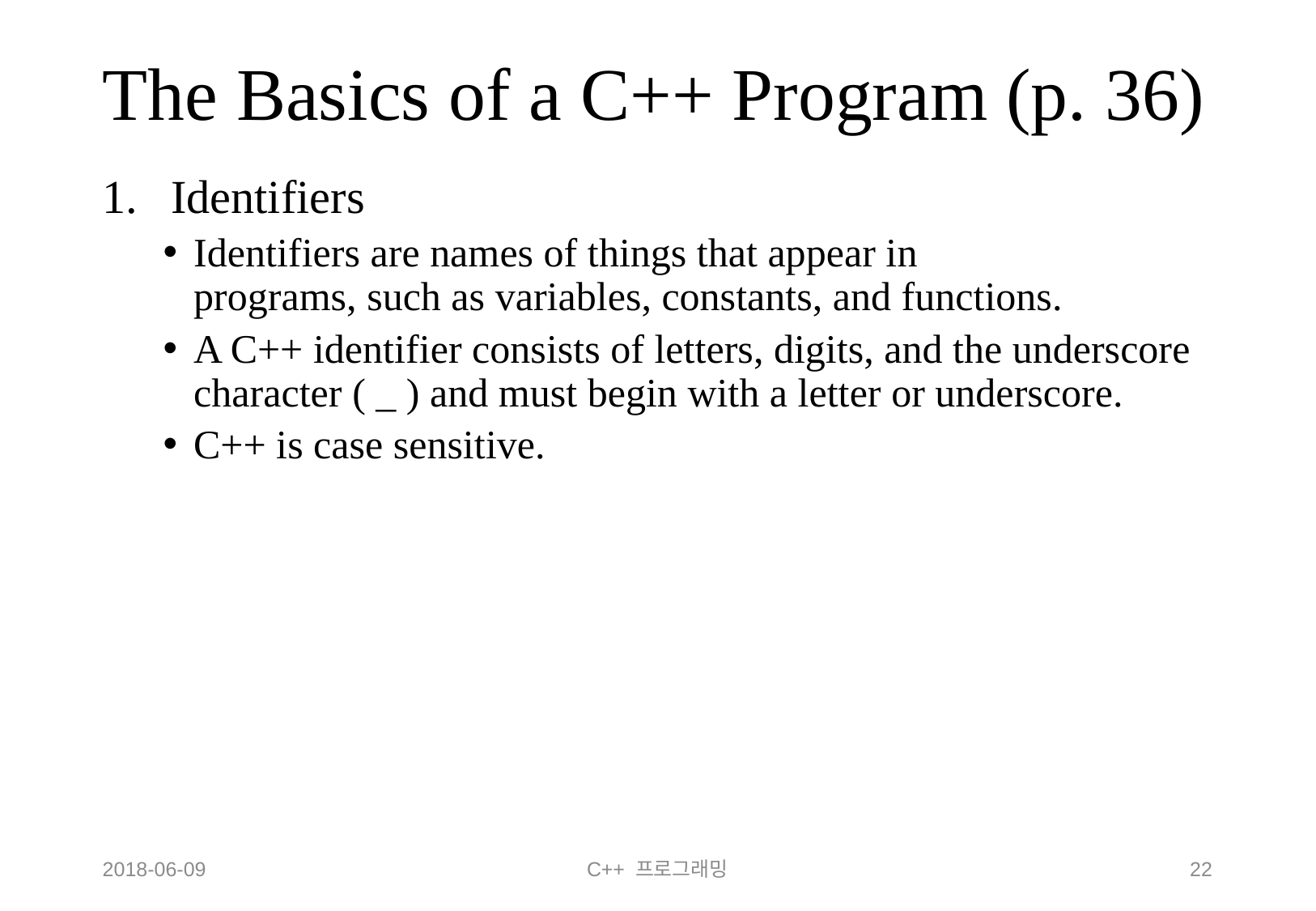

# The Basics of a C++ Program (p. 36)
Identifiers
Identifiers are names of things that appear in
programs, such as variables, constants, and functions.
A C++ identifier consists of letters, digits, and the underscore character ( _ ) and must begin with a letter or underscore.
C++ is case sensitive.

2018-06-09
C++ 프로그래밍
22